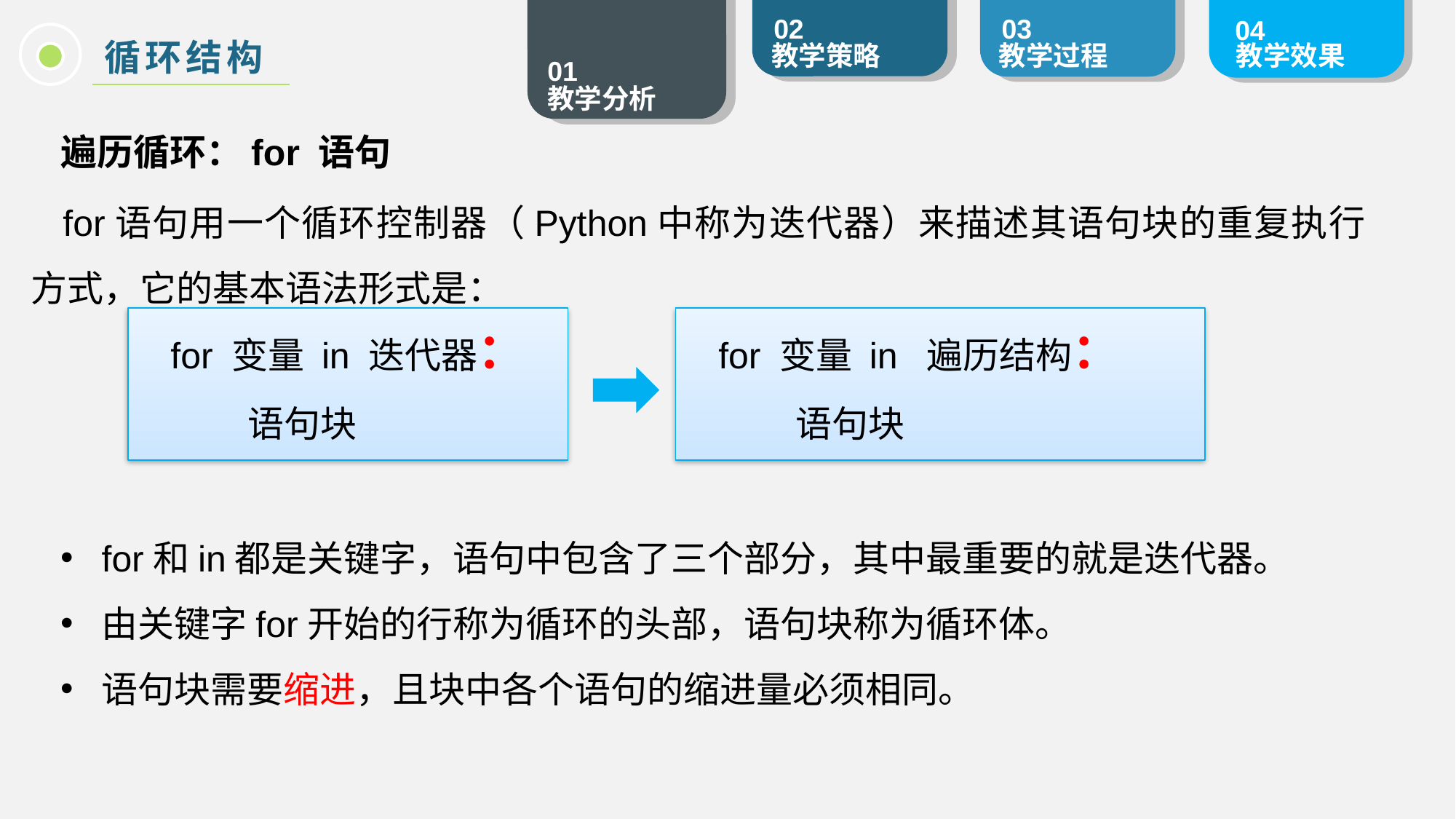

循环结构
遍历循环：for 语句
for语句用一个循环控制器（Python中称为迭代器）来描述其语句块的重复执行方式，它的基本语法形式是：
for 变量 in 迭代器：
	语句块

for 变量 in  遍历结构：
	语句块

for和in都是关键字，语句中包含了三个部分，其中最重要的就是迭代器。
由关键字for开始的行称为循环的头部，语句块称为循环体。
语句块需要缩进，且块中各个语句的缩进量必须相同。